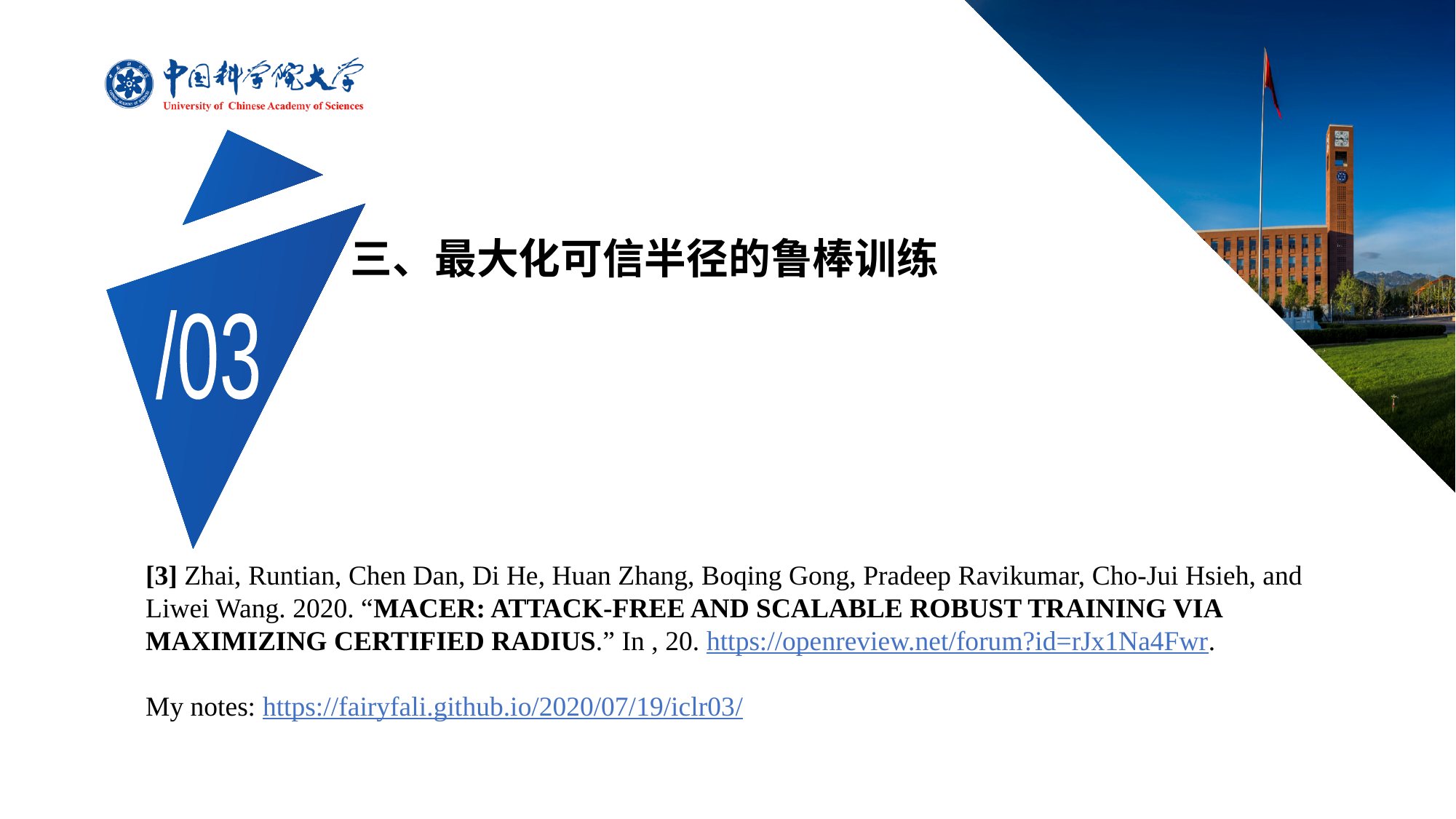

# 三、最大化可信半径的鲁棒训练
/03
[3] Zhai, Runtian, Chen Dan, Di He, Huan Zhang, Boqing Gong, Pradeep Ravikumar, Cho-Jui Hsieh, and Liwei Wang. 2020. “MACER: ATTACK-FREE AND SCALABLE ROBUST TRAINING VIA MAXIMIZING CERTIFIED RADIUS.” In , 20. https://openreview.net/forum?id=rJx1Na4Fwr.

My notes: https://fairyfali.github.io/2020/07/19/iclr03/